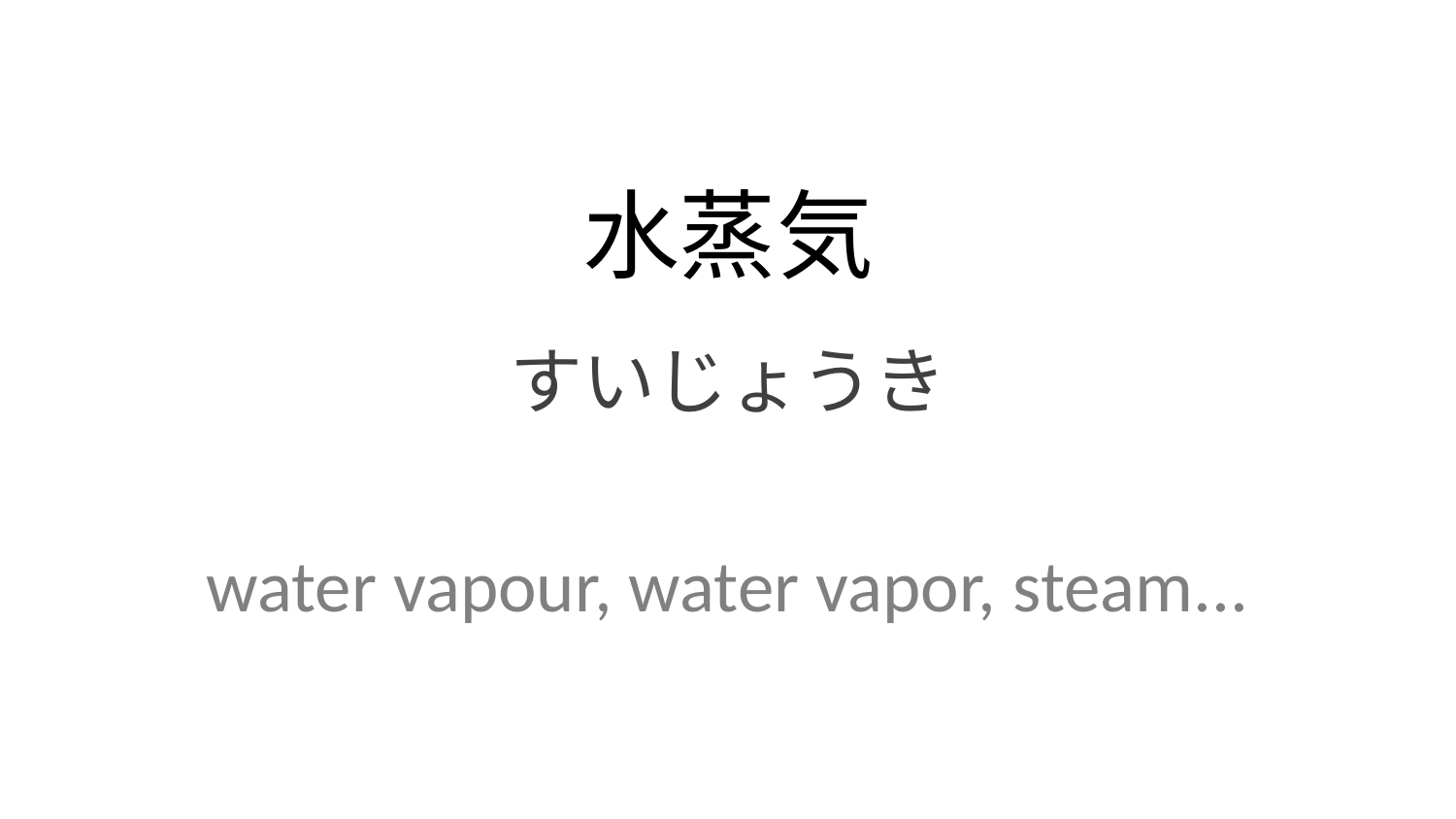

水蒸気

すいじょうき
water vapour, water vapor, steam...